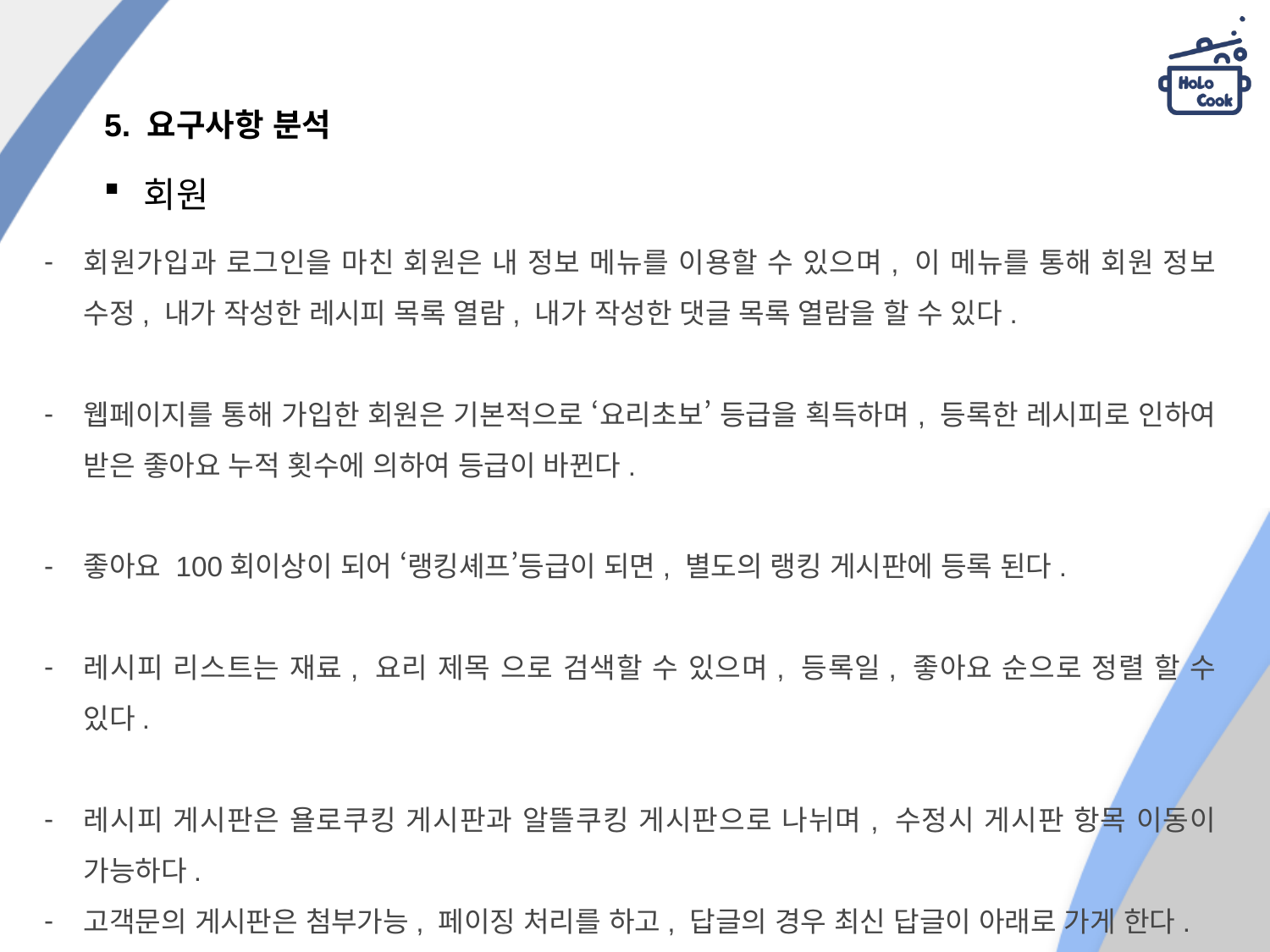

# 5. 요구사항 분석
회원
회원가입과 로그인을 마친 회원은 내 정보 메뉴를 이용할 수 있으며, 이 메뉴를 통해 회원 정보 수정, 내가 작성한 레시피 목록 열람, 내가 작성한 댓글 목록 열람을 할 수 있다.

웹페이지를 통해 가입한 회원은 기본적으로 ‘요리초보’ 등급을 획득하며, 등록한 레시피로 인하여 받은 좋아요 누적 횟수에 의하여 등급이 바뀐다.

좋아요 100회이상이 되어 ‘랭킹셰프’등급이 되면, 별도의 랭킹 게시판에 등록 된다.

레시피 리스트는 재료, 요리 제목 으로 검색할 수 있으며, 등록일, 좋아요 순으로 정렬 할 수 있다.

레시피 게시판은 욜로쿠킹 게시판과 알뜰쿠킹 게시판으로 나뉘며, 수정시 게시판 항목 이동이 가능하다.
고객문의 게시판은 첨부가능, 페이징 처리를 하고, 답글의 경우 최신 답글이 아래로 가게 한다.